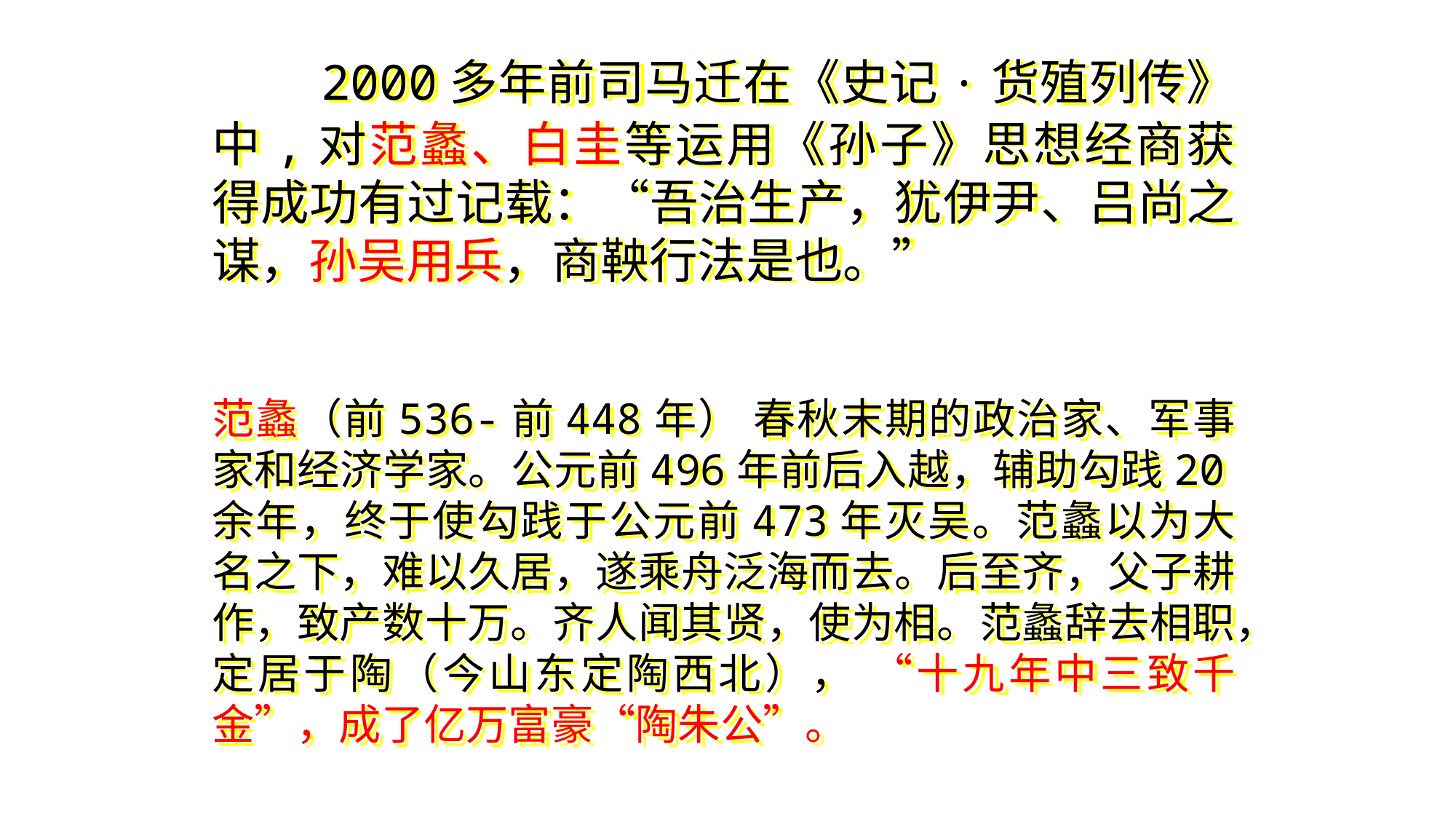

2000多年前司马迁在《史记·货殖列传》中,对范蠡、白圭等运用《孙子》思想经商获得成功有过记载：“吾治生产，犹伊尹、吕尚之谋，孙吴用兵，商鞅行法是也。”

范蠡（前536-前448年） 春秋末期的政治家、军事家和经济学家。公元前496年前后入越，辅助勾践20余年，终于使勾践于公元前473年灭吴。范蠡以为大名之下，难以久居，遂乘舟泛海而去。后至齐，父子耕作，致产数十万。齐人闻其贤，使为相。范蠡辞去相职，定居于陶（今山东定陶西北）， “十九年中三致千金”，成了亿万富豪“陶朱公”。